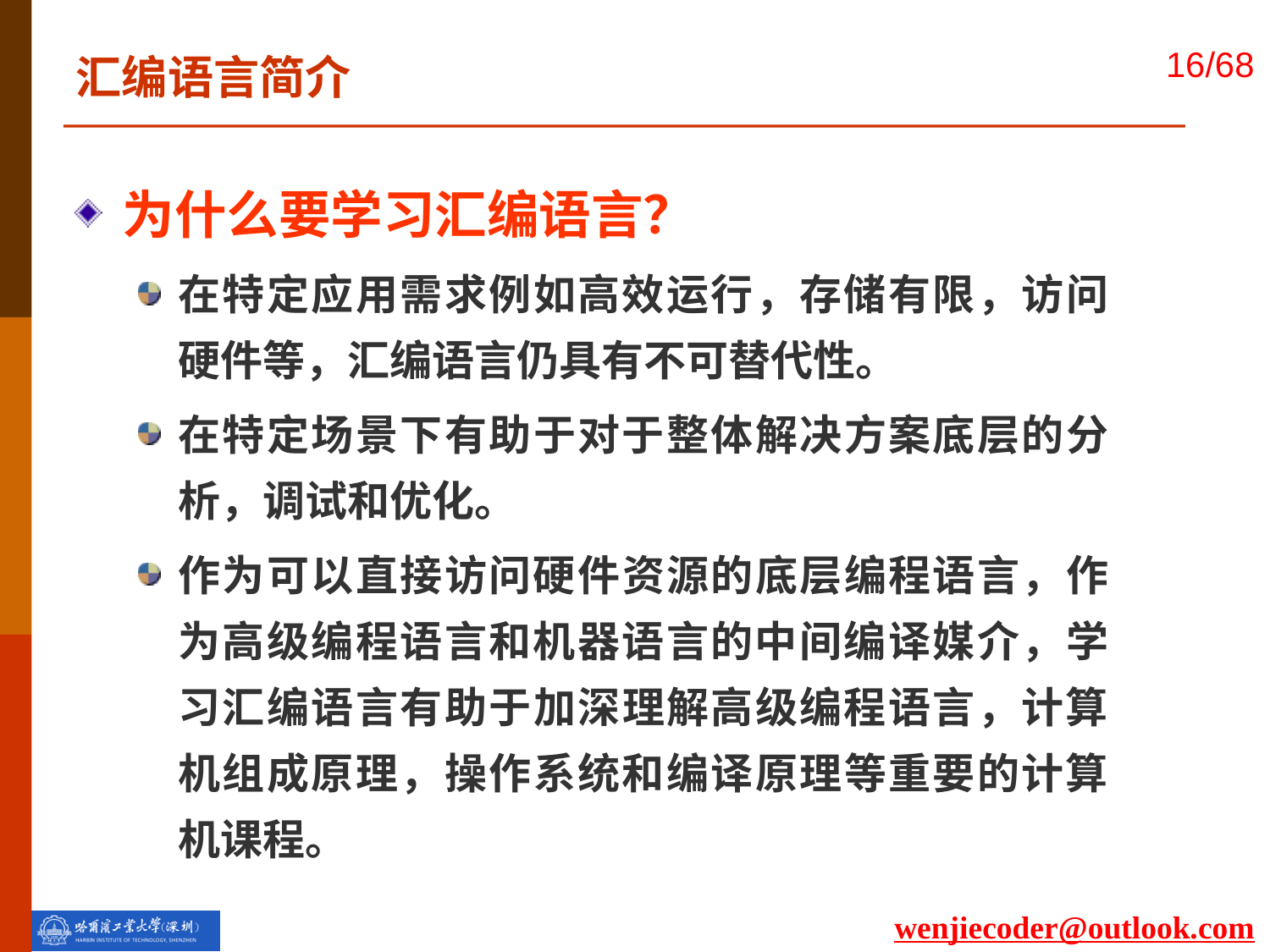

汇编语言简介
为什么要学习汇编语言？
在特定应用需求例如高效运行，存储有限，访问硬件等，汇编语言仍具有不可替代性。
在特定场景下有助于对于整体解决方案底层的分析，调试和优化。
作为可以直接访问硬件资源的底层编程语言，作为高级编程语言和机器语言的中间编译媒介，学习汇编语言有助于加深理解高级编程语言，计算机组成原理，操作系统和编译原理等重要的计算机课程。